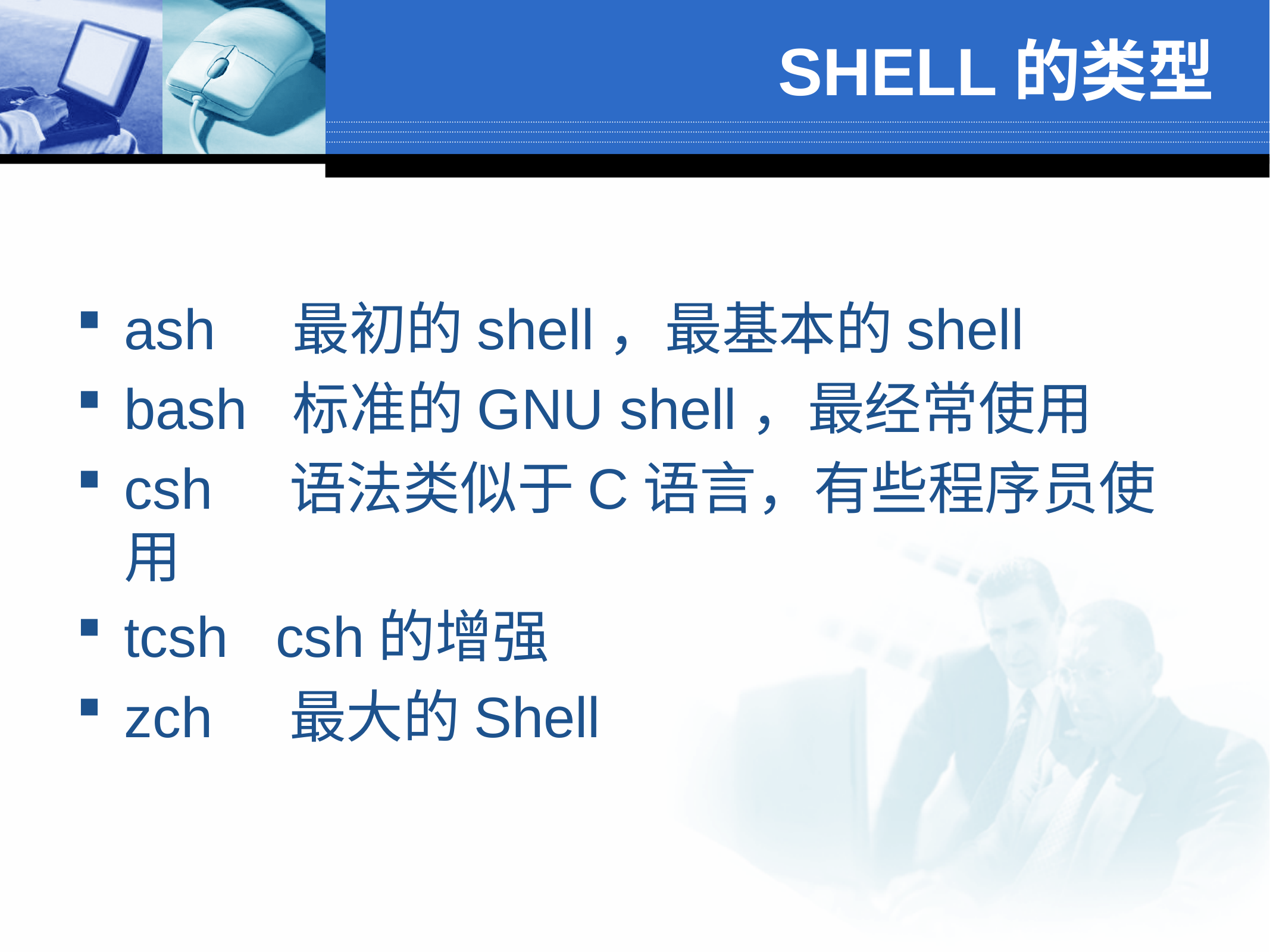

# SHELL的类型
ash    最初的shell，最基本的shell
bash  标准的GNU shell，最经常使用
csh    语法类似于C语言，有些程序员使用
tcsh   csh的增强
zch    最大的Shell